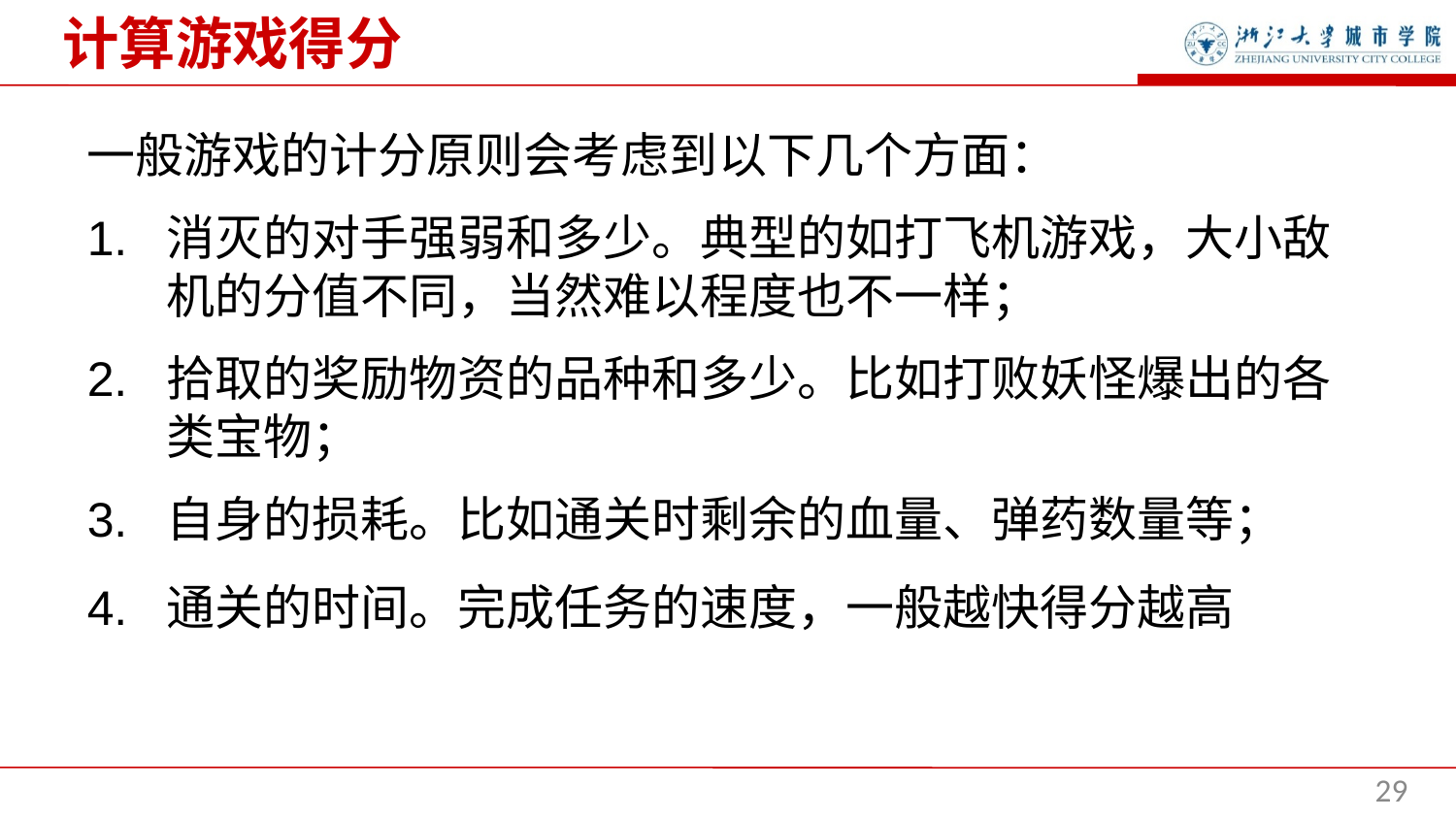

计算游戏得分
一般游戏的计分原则会考虑到以下几个方面：
消灭的对手强弱和多少。典型的如打飞机游戏，大小敌机的分值不同，当然难以程度也不一样；
拾取的奖励物资的品种和多少。比如打败妖怪爆出的各类宝物；
自身的损耗。比如通关时剩余的血量、弹药数量等；
通关的时间。完成任务的速度，一般越快得分越高

29